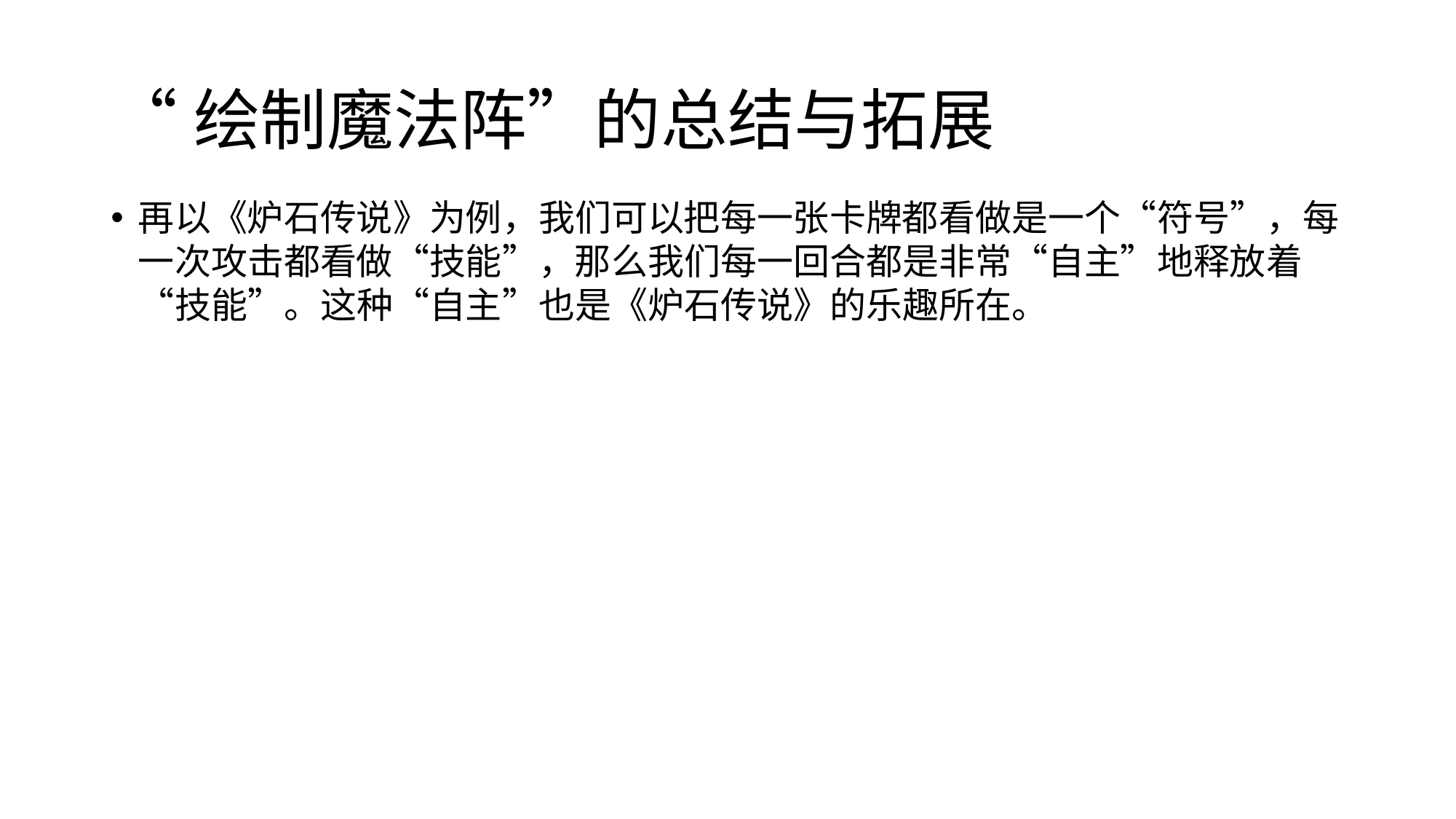

# “绘制魔法阵”的总结与拓展
再以《炉石传说》为例，我们可以把每一张卡牌都看做是一个“符号”，每一次攻击都看做“技能”，那么我们每一回合都是非常“自主”地释放着“技能”。这种“自主”也是《炉石传说》的乐趣所在。